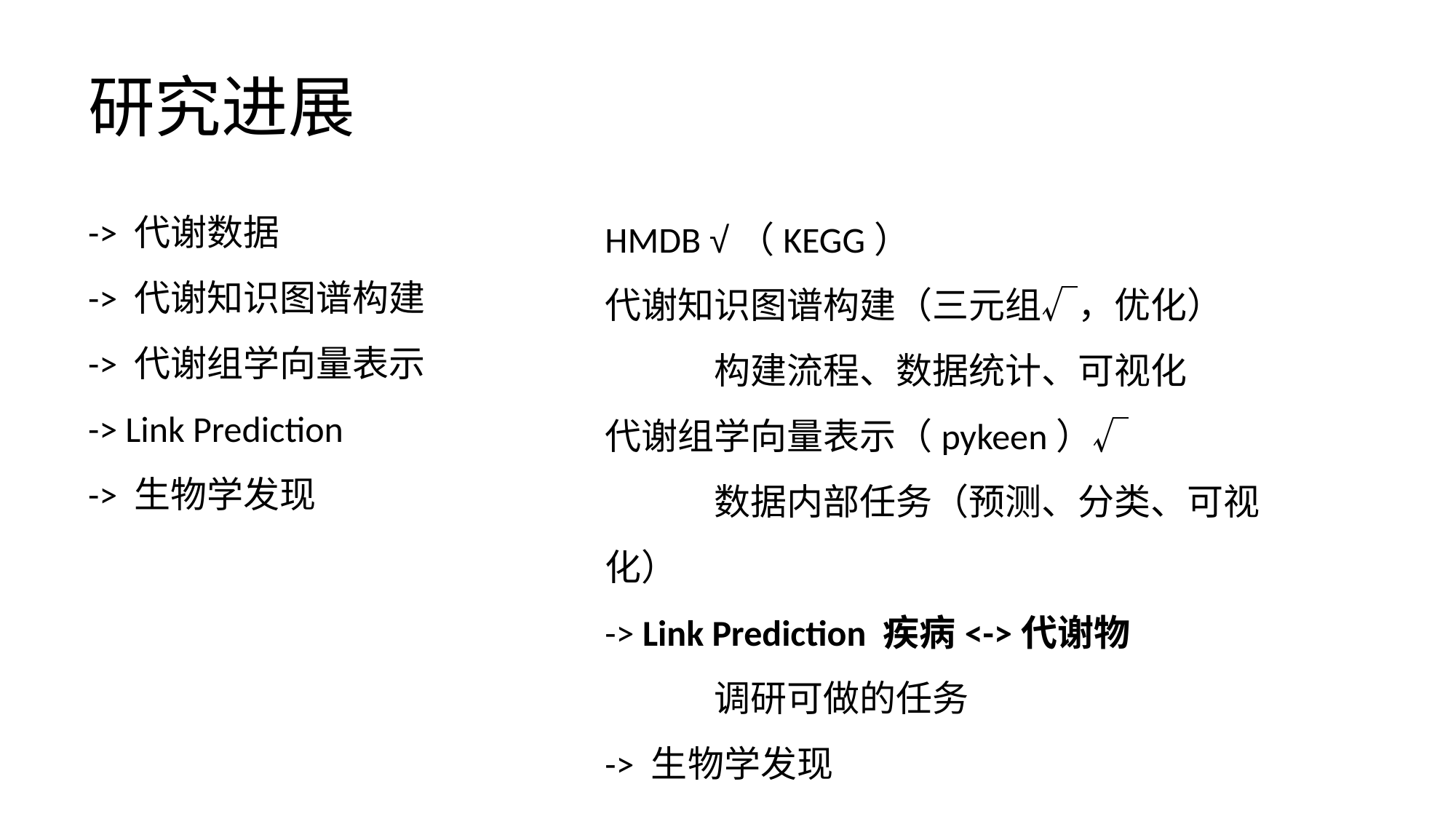

# 研究进展
-> 代谢数据
-> 代谢知识图谱构建
-> 代谢组学向量表示
-> Link Prediction
-> 生物学发现
HMDB √（KEGG）
代谢知识图谱构建（三元组√，优化）
	构建流程、数据统计、可视化
代谢组学向量表示（pykeen）√
	数据内部任务（预测、分类、可视化）
-> Link Prediction 疾病<->代谢物
	调研可做的任务
-> 生物学发现